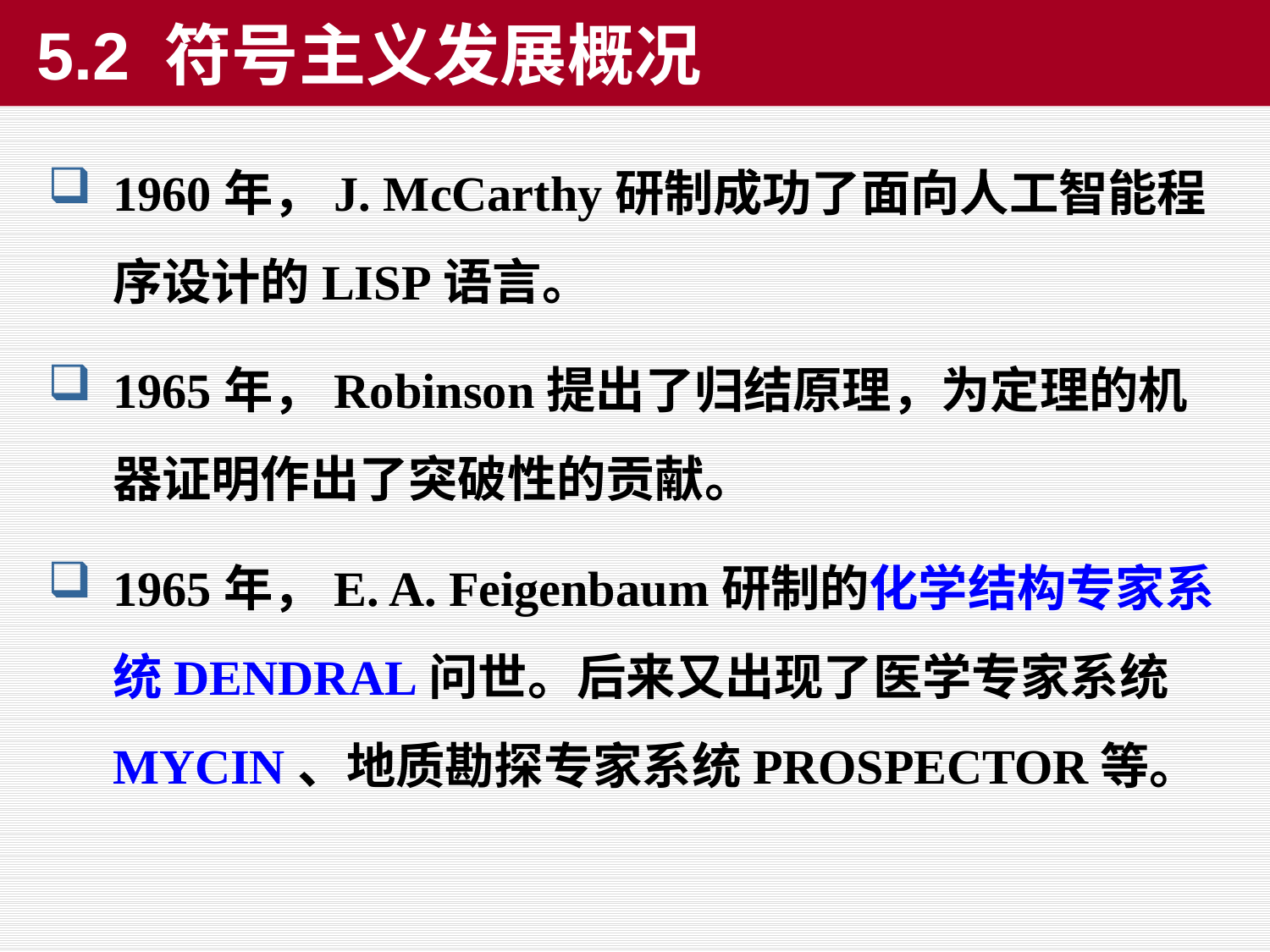

5.2 符号主义发展概况
1960年，J. McCarthy研制成功了面向人工智能程序设计的LISP语言。
1965年，Robinson提出了归结原理，为定理的机器证明作出了突破性的贡献。
1965年，E. A. Feigenbaum研制的化学结构专家系统DENDRAL问世。后来又出现了医学专家系统MYCIN、地质勘探专家系统PROSPECTOR等。